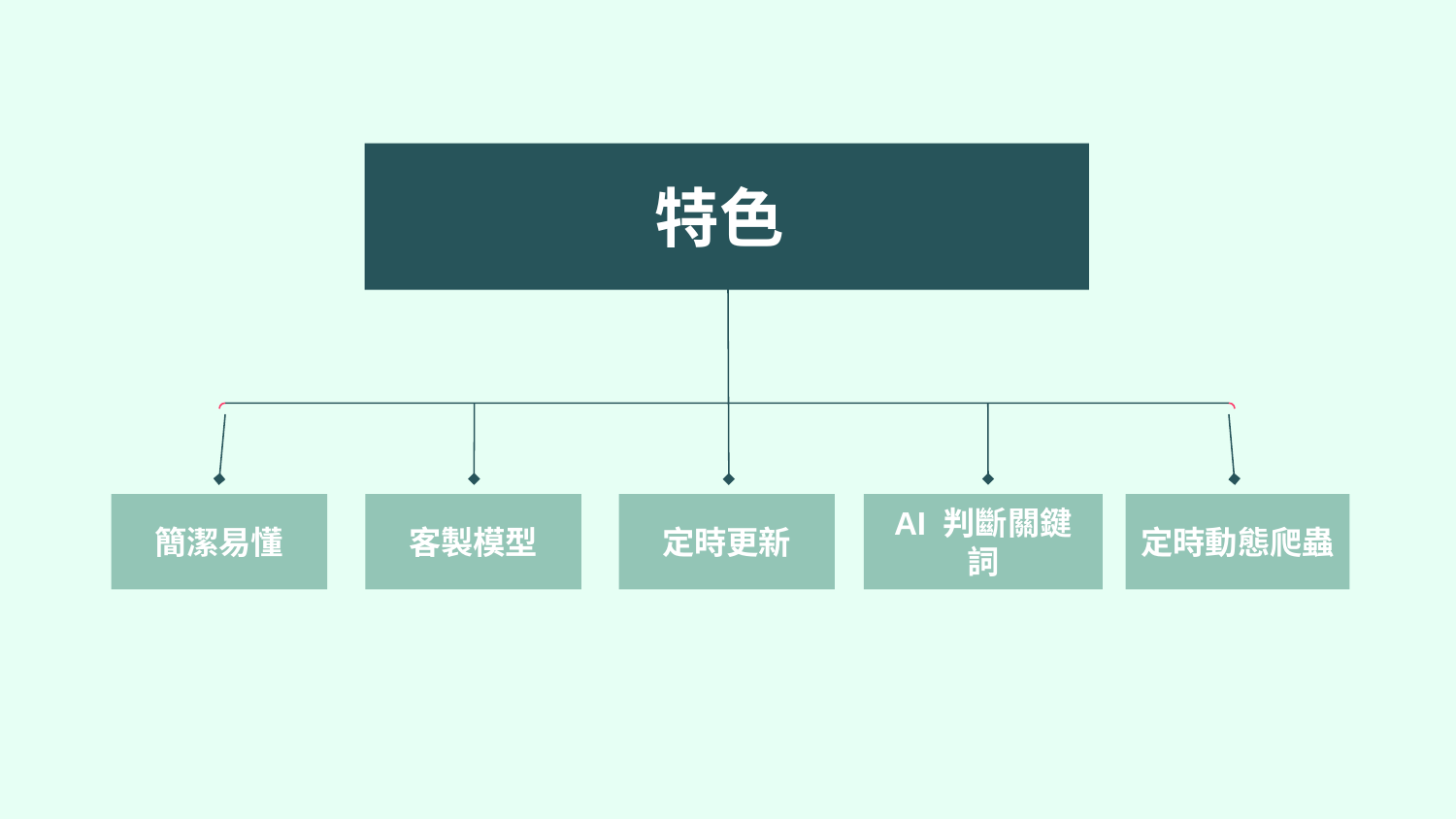

特色

簡潔易懂
客製模型
定時更新
AI 判斷關鍵詞
定時動態爬蟲